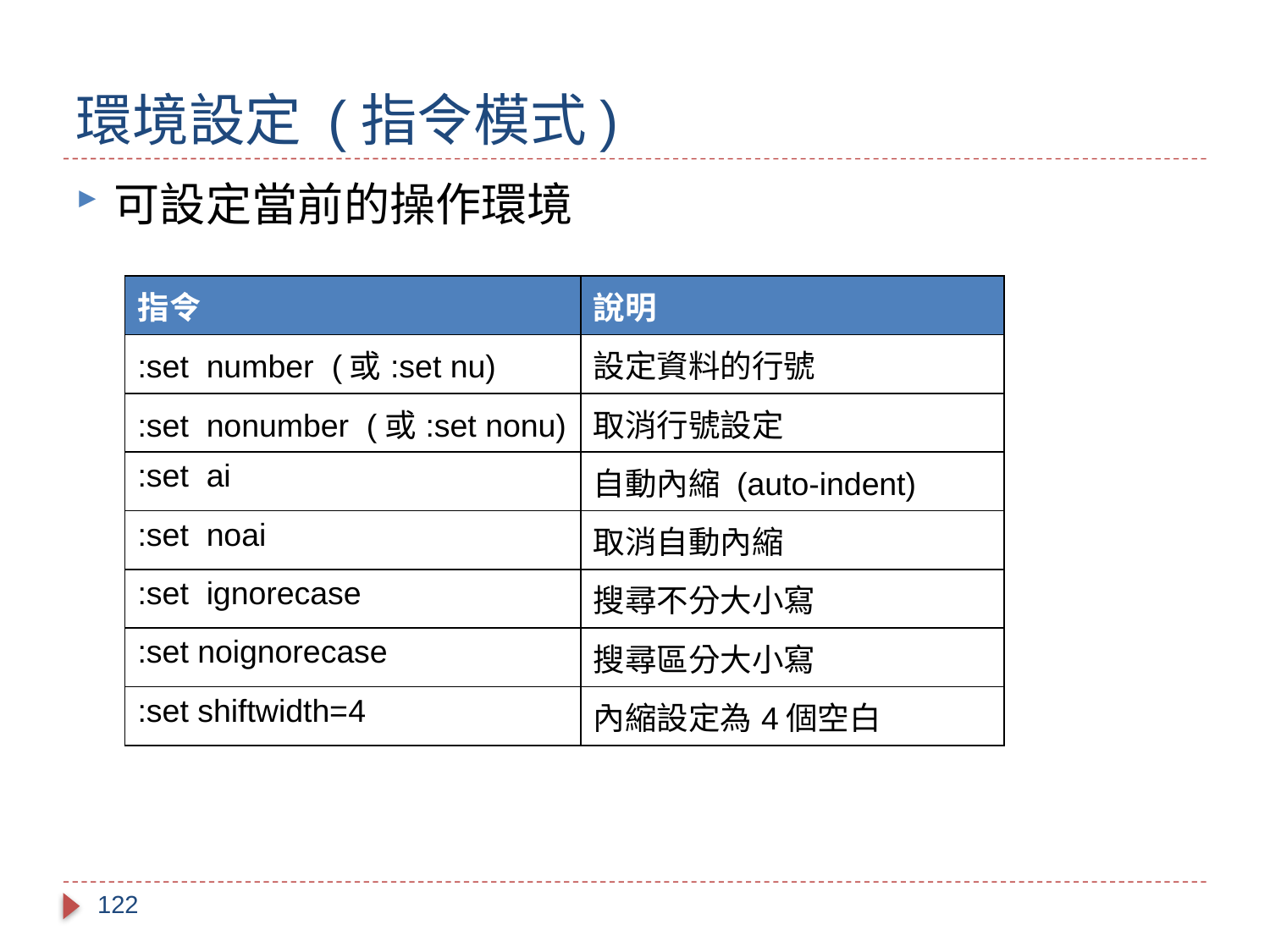

# 環境設定 (指令模式)
可設定當前的操作環境

| 指令 | 說明 |
| --- | --- |
| :set number (或:set nu) | 設定資料的行號 |
| :set nonumber (或:set nonu) | 取消行號設定 |
| :set ai | 自動內縮 (auto-indent) |
| :set noai | 取消自動內縮 |
| :set ignorecase | 搜尋不分大小寫 |
| :set noignorecase | 搜尋區分大小寫 |
| :set shiftwidth=4 | 內縮設定為4個空白 |
122